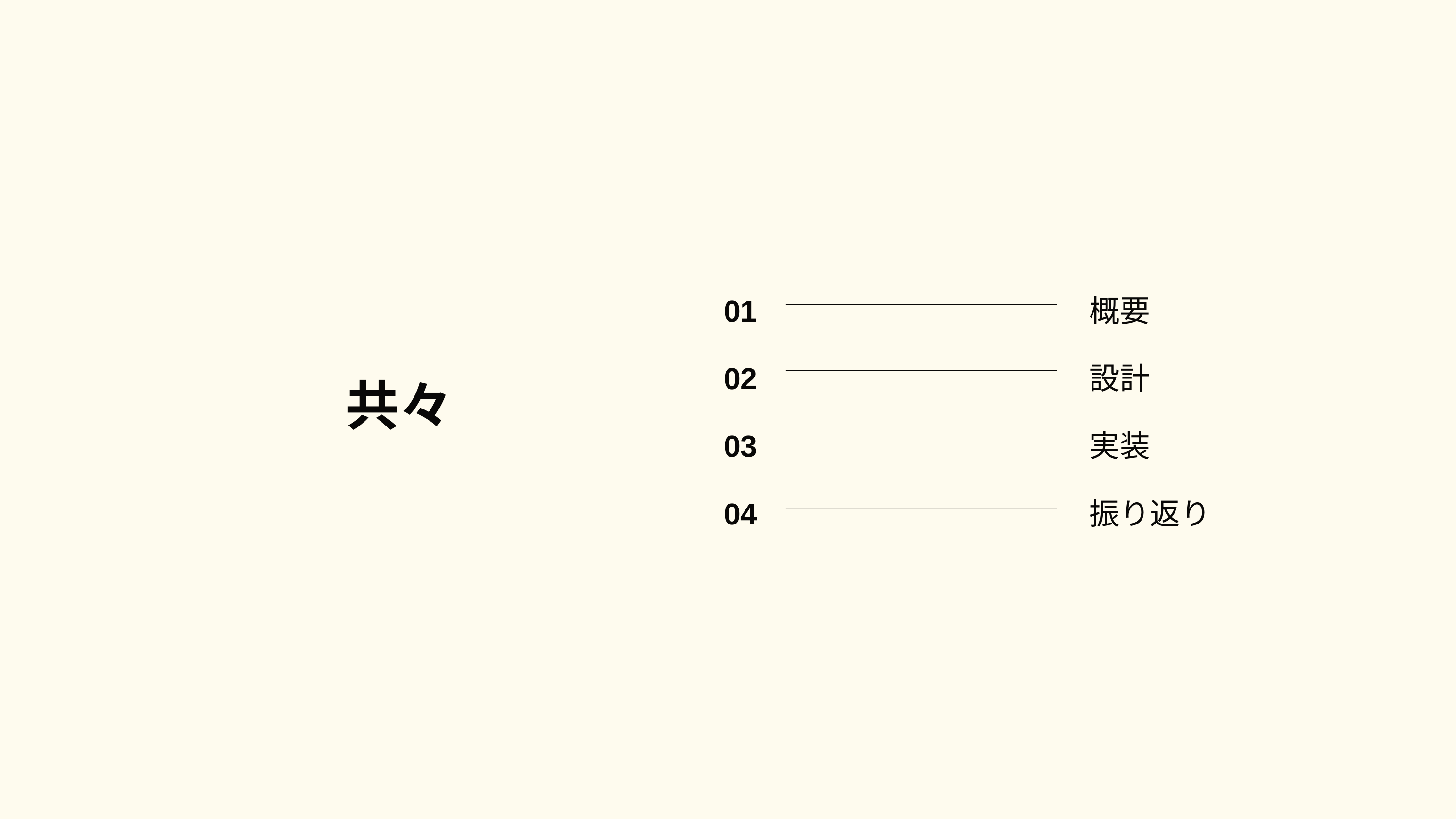

01
02
03
04
概要
設計
実装
振り返り

共々